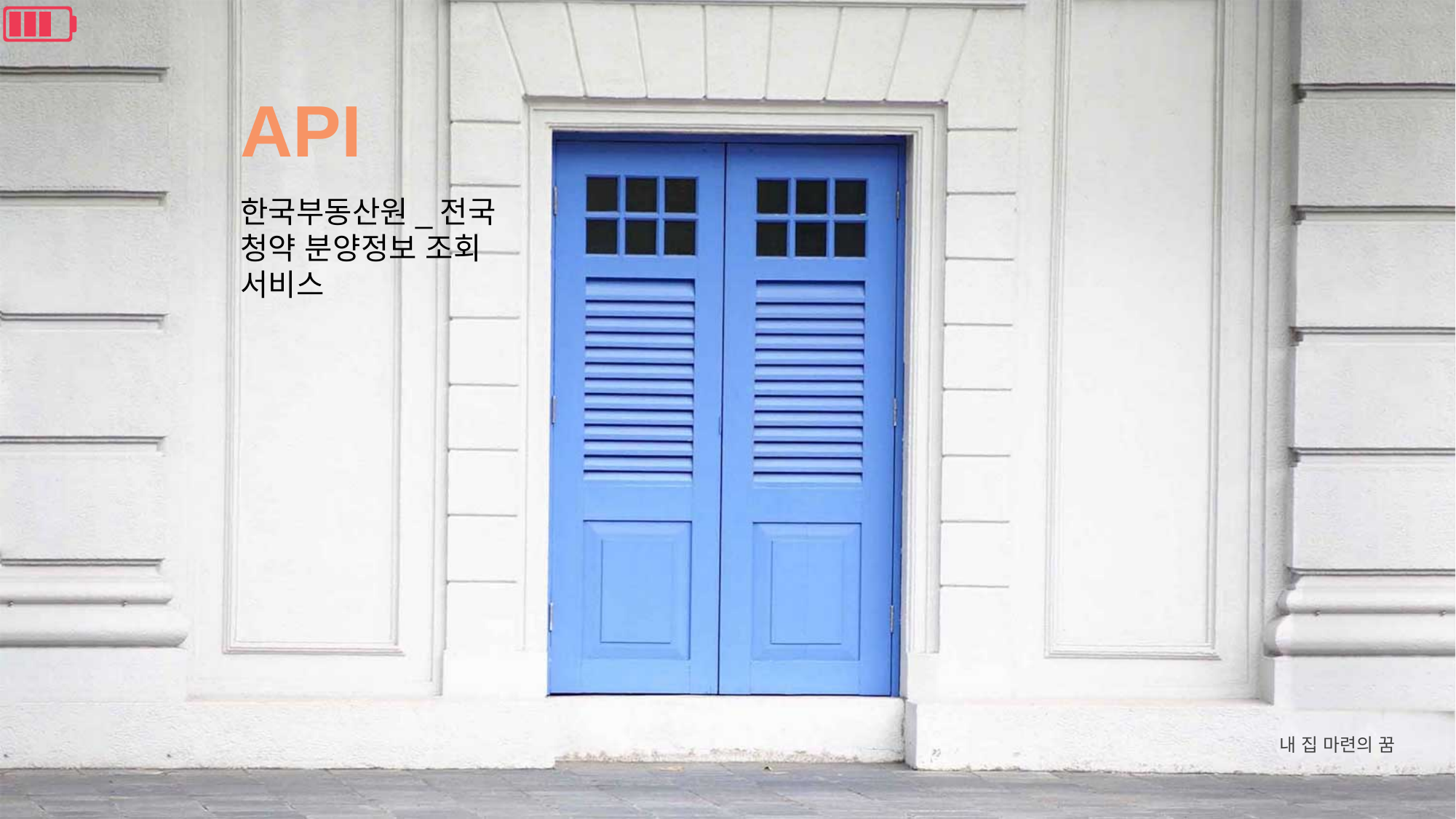

API
한국부동산원_전국 청약 분양정보 조회 서비스
내 집 마련의 꿈